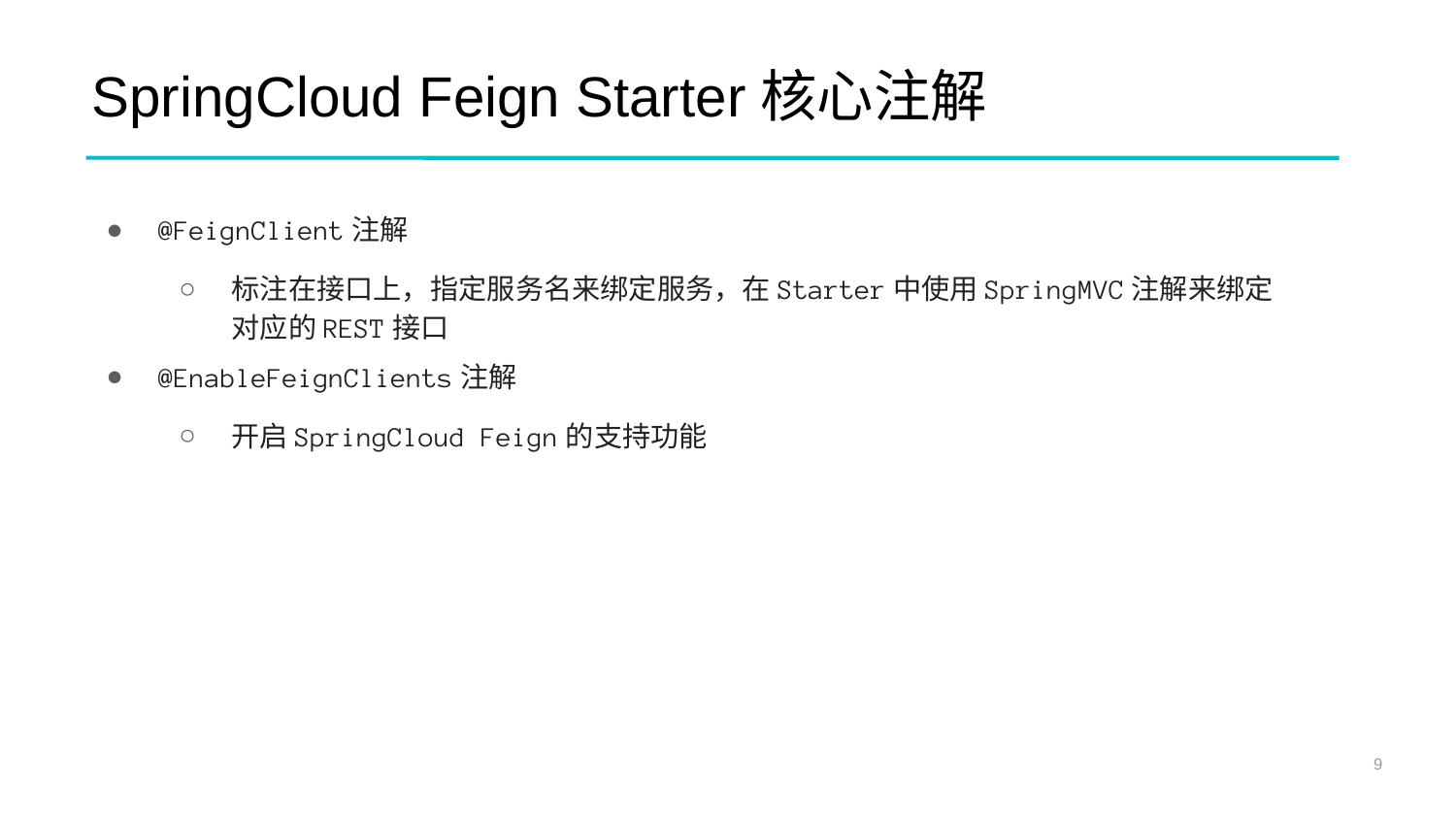

# SpringCloud Feign Starter核心注解

@FeignClient注解
标注在接口上，指定服务名来绑定服务，在Starter中使用SpringMVC注解来绑定对应的REST接口
@EnableFeignClients注解
开启SpringCloud Feign的支持功能
9